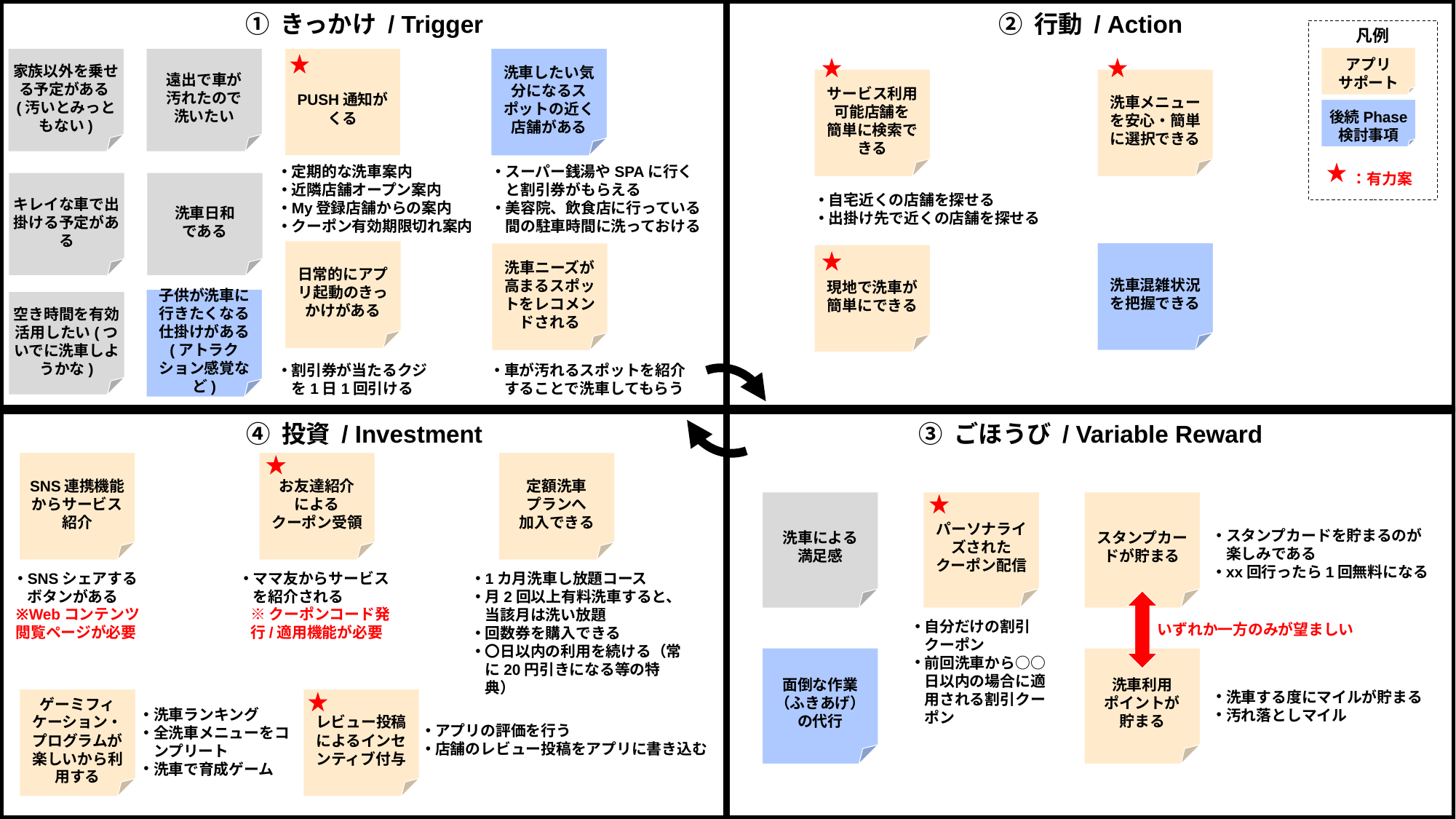

凡例
アプリ
サポート
家族以外を乗せる予定がある(汚いとみっともない)
遠出で車が
汚れたので
洗いたい
PUSH通知がくる
洗車したい気分になるスポットの近く店舗がある

サービス利用可能店舗を
簡単に検索できる
洗車メニューを安心・簡単に選択できる
後続Phase
検討事項
定期的な洗車案内
近隣店舗オープン案内
My登録店舗からの案内
クーポン有効期限切れ案内
スーパー銭湯やSPAに行くと割引券がもらえる
美容院、飲食店に行っている間の駐車時間に洗っておける

：有力案
キレイな車で出掛ける予定がある
洗車日和
である
自宅近くの店舗を探せる
出掛け先で近くの店舗を探せる
日常的にアプリ起動のきっかけがある
洗車混雑状況を把握できる
洗車ニーズが高まるスポットをレコメンドされる
現地で洗車が簡単にできる

子供が洗車に行きたくなる仕掛けがある
(アトラクション感覚など)
空き時間を有効活用したい(ついでに洗車しようかな)
割引券が当たるクジを1日1回引ける
車が汚れるスポットを紹介することで洗車してもらう
SNS連携機能からサービス紹介
お友達紹介
による
クーポン受領
定額洗車
プランへ
加入できる

洗車による
満足感
パーソナライズされた
クーポン配信
スタンプカードが貯まる

スタンプカードを貯まるのが楽しみである
xx回行ったら1回無料になる
SNSシェアするボタンがある
ママ友からサービスを紹介される
1カ月洗車し放題コース
月2回以上有料洗車すると、当該月は洗い放題
回数券を購入できる
〇日以内の利用を続ける（常に20円引きになる等の特典）

※Webコンテンツ
閲覧ページが必要
※クーポンコード発行/適用機能が必要
自分だけの割引クーポン
前回洗車から○○日以内の場合に適用される割引クーポン
いずれか一方のみが望ましい
面倒な作業（ふきあげ）の代行
洗車利用
ポイントが
貯まる
洗車する度にマイルが貯まる
汚れ落としマイル
ゲーミフィケーション・プログラムが楽しいから利用する
レビュー投稿によるインセンティブ付与

洗車ランキング
全洗車メニューをコンプリート
洗車で育成ゲーム
アプリの評価を行う
店舗のレビュー投稿をアプリに書き込む